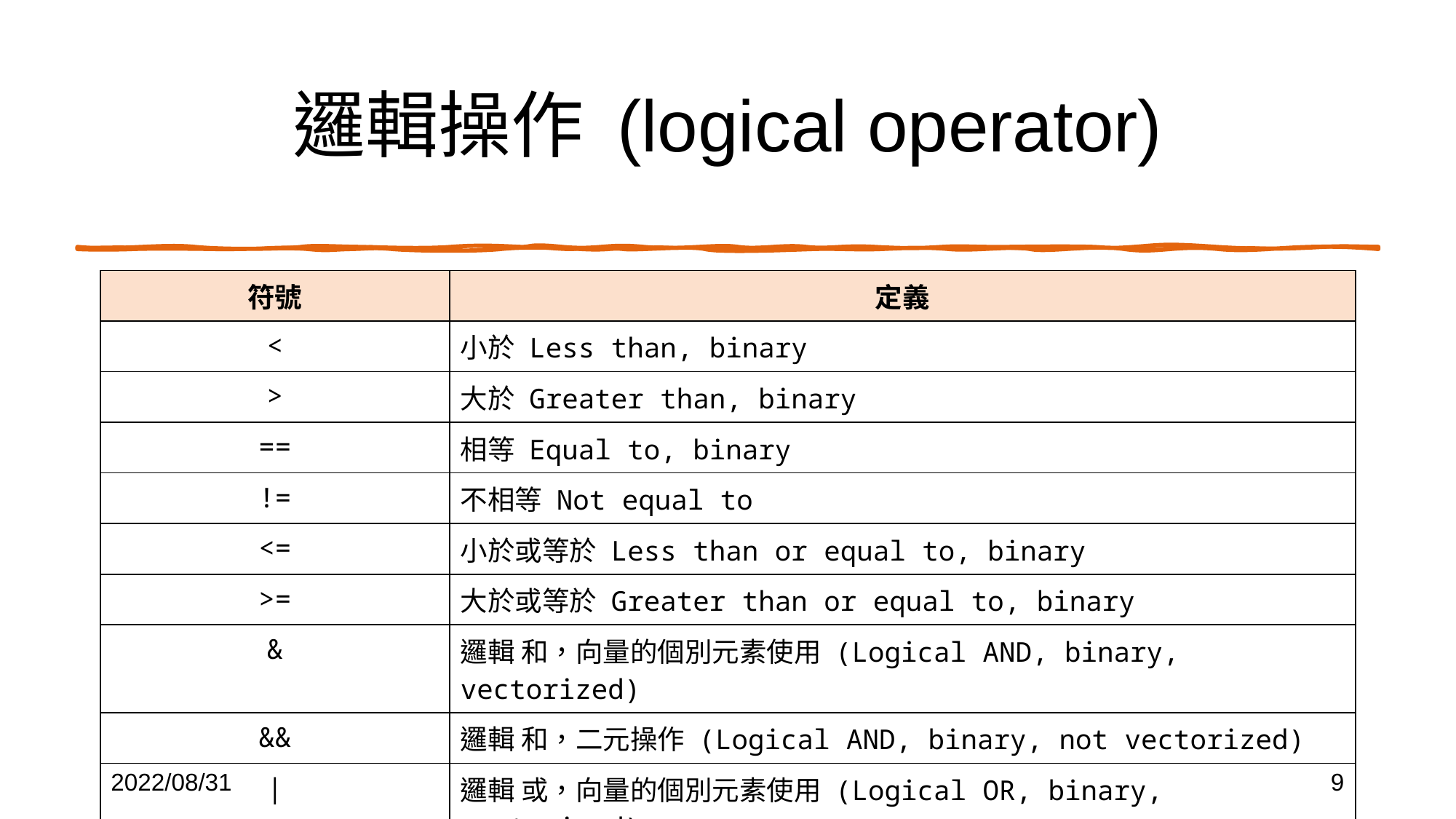

# 邏輯操作 (logical operator)
| 符號 | 定義 |
| --- | --- |
| < | 小於 Less than, binary |
| > | 大於 Greater than, binary |
| == | 相等 Equal to, binary |
| != | 不相等 Not equal to |
| <= | 小於或等於 Less than or equal to, binary |
| >= | 大於或等於 Greater than or equal to, binary |
| & | 邏輯 和，向量的個別元素使用 (Logical AND, binary, vectorized) |
| && | 邏輯 和，二元操作 (Logical AND, binary, not vectorized) |
| | | 邏輯 或，向量的個別元素使用 (Logical OR, binary, vectorized) |
| || | 邏輯 或，二元操作 (Logical OR, binary, not vectorized) |
2022/08/31
9